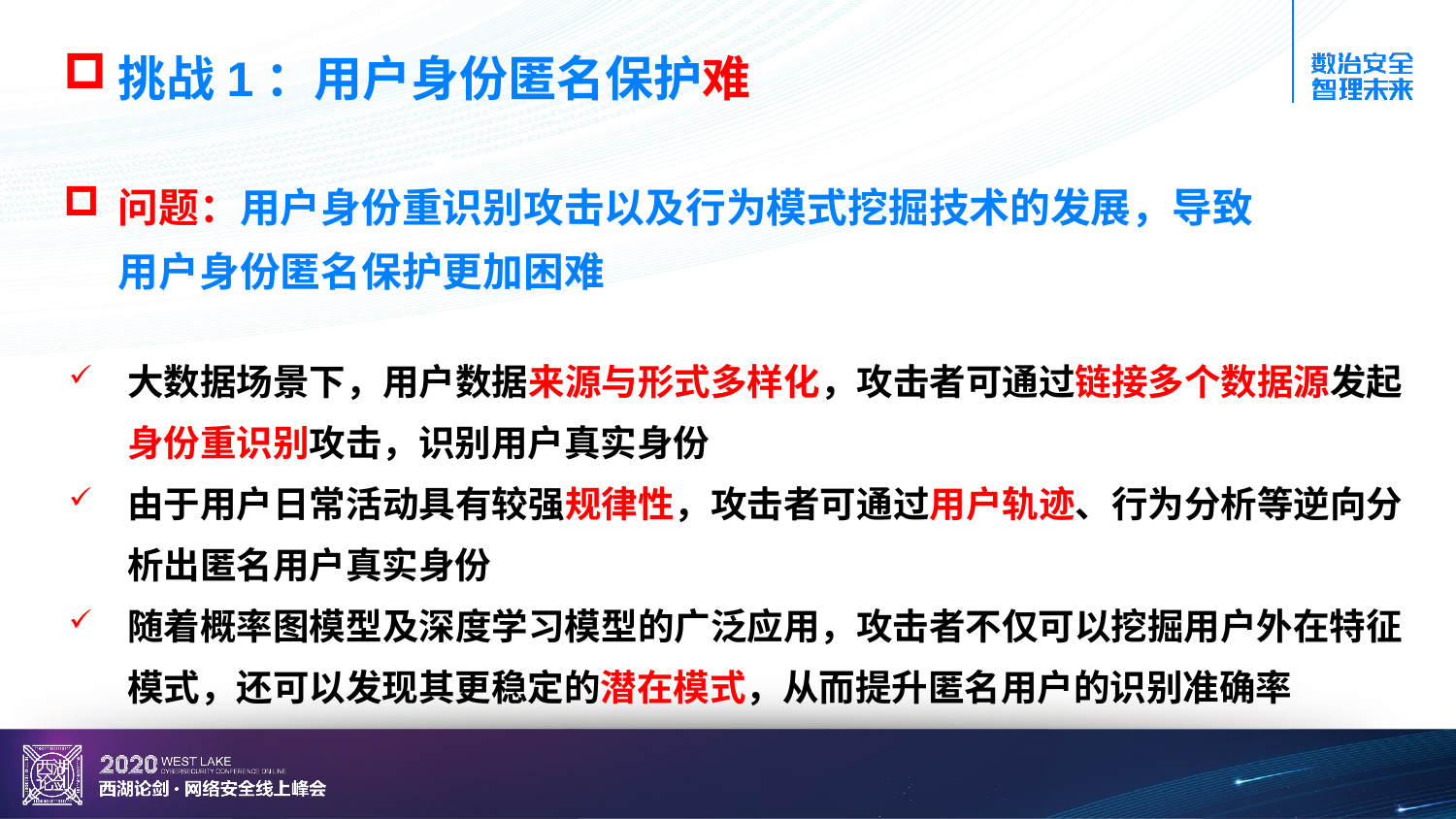

挑战1：用户身份匿名保护难
问题：用户身份重识别攻击以及行为模式挖掘技术的发展，导致用户身份匿名保护更加困难
大数据场景下，用户数据来源与形式多样化，攻击者可通过链接多个数据源发起身份重识别攻击，识别用户真实身份
由于用户日常活动具有较强规律性，攻击者可通过用户轨迹、行为分析等逆向分析出匿名用户真实身份
随着概率图模型及深度学习模型的广泛应用，攻击者不仅可以挖掘用户外在特征模式，还可以发现其更稳定的潜在模式，从而提升匿名用户的识别准确率